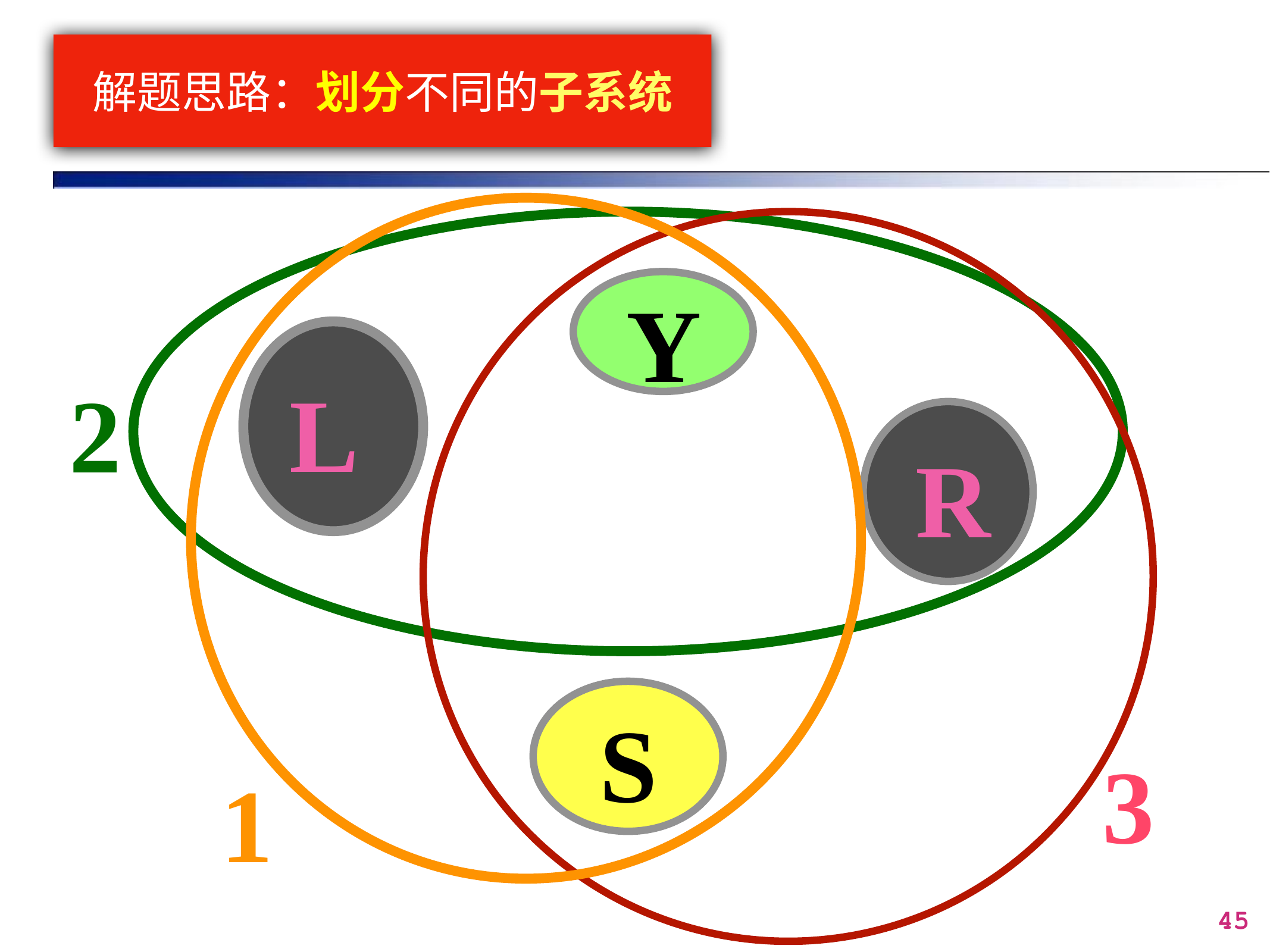

# 解题思路：划分不同的子系统

Y

L
2

R

S
3
1
45